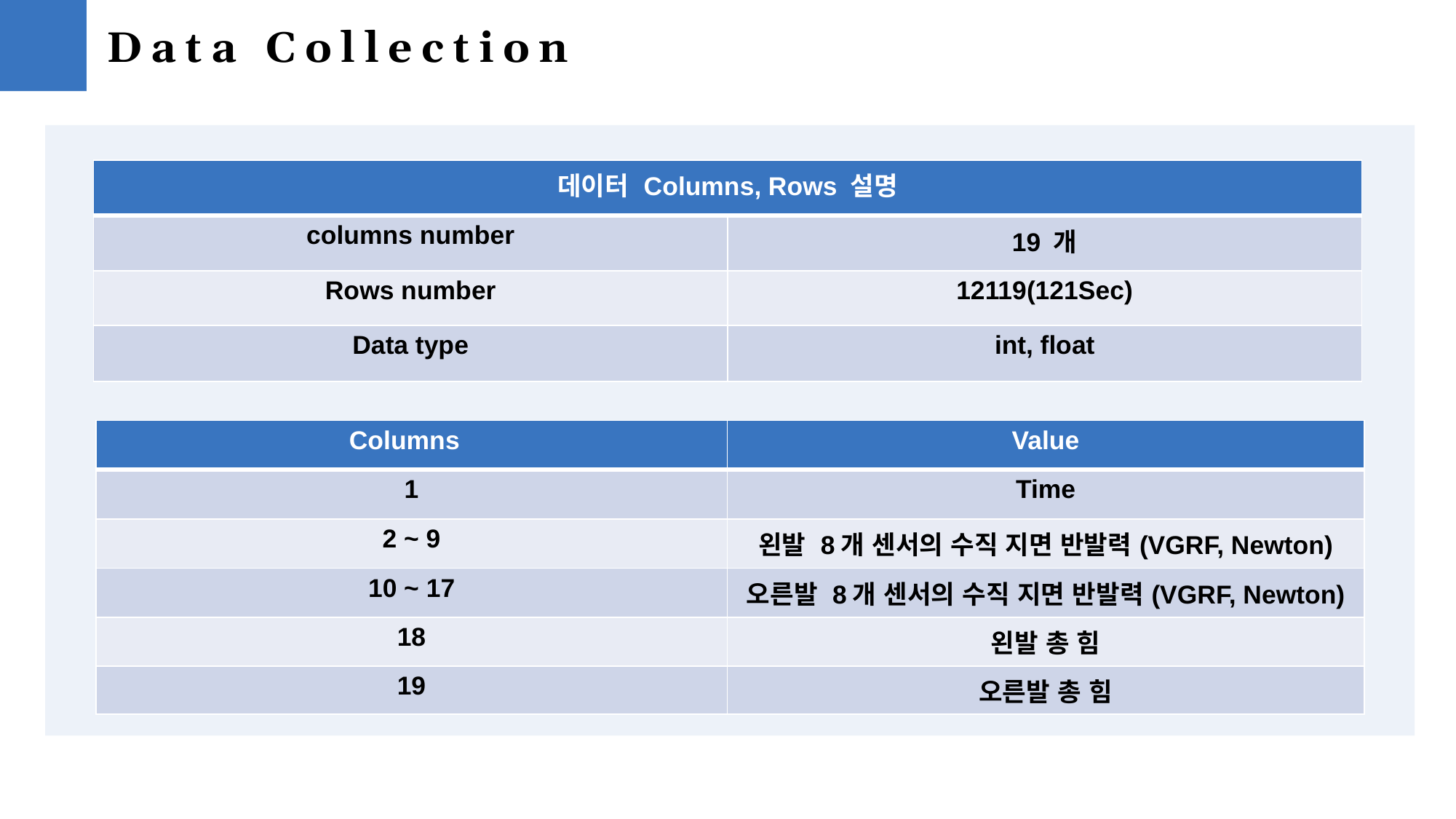

Data Collection

| 데이터 Columns, Rows 설명 |  |
| --- | --- |
| columns number | 19 개 |
| Rows number | 12119(121Sec) |
| Data type | int, float |
| Columns | Value |
| --- | --- |
| 1 | Time |
| 2 ~ 9 | 왼발 8개 센서의 수직 지면 반발력(VGRF, Newton) |
| 10 ~ 17 | 오른발 8개 센서의 수직 지면 반발력(VGRF, Newton) |
| 18 | 왼발 총 힘 |
| 19 | 오른발 총 힘 |